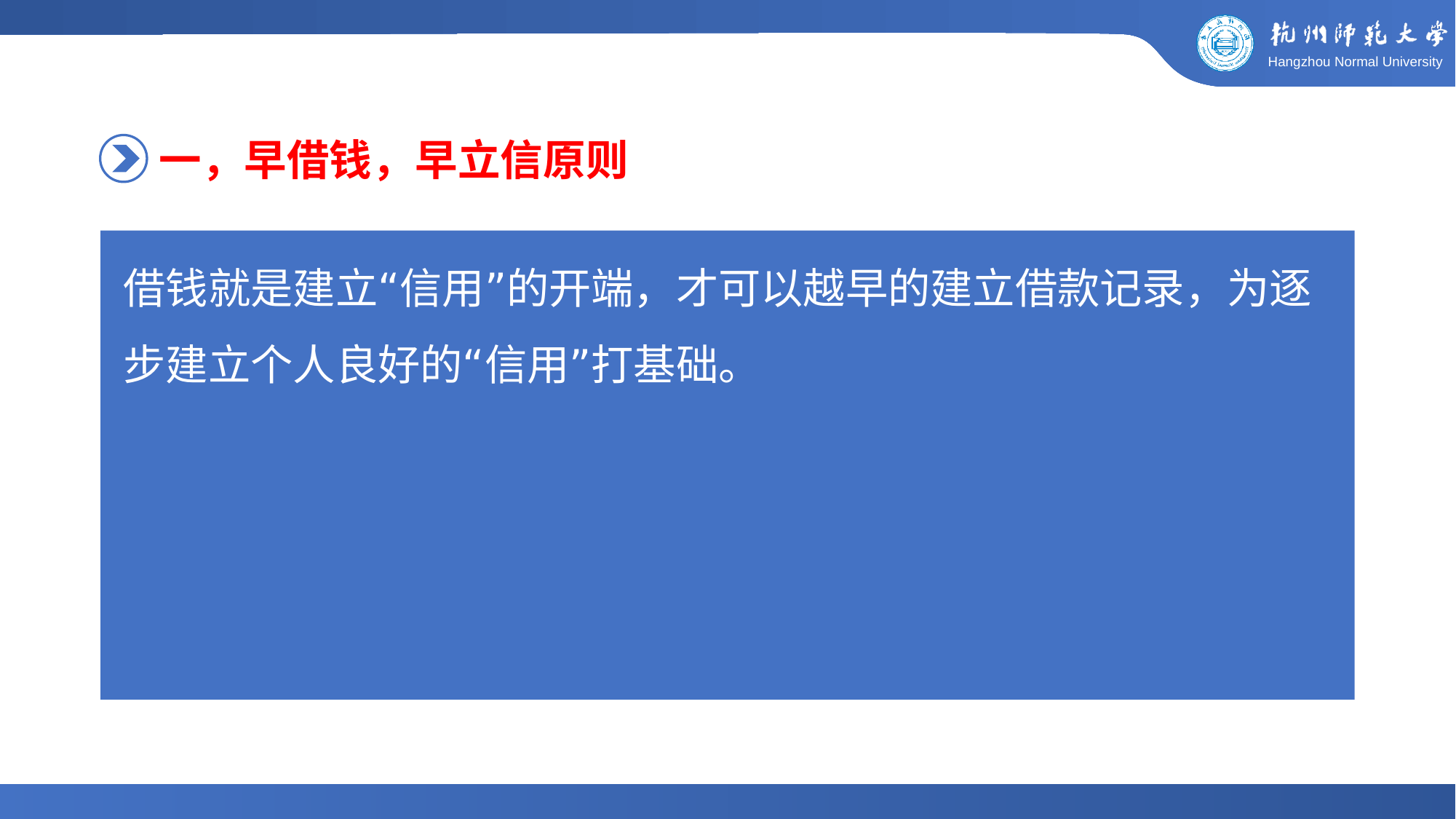

一，早借钱，早立信原则

借钱就是建立“信用”的开端，才可以越早的建立借款记录，为逐步建立个人良好的“信用”打基础。